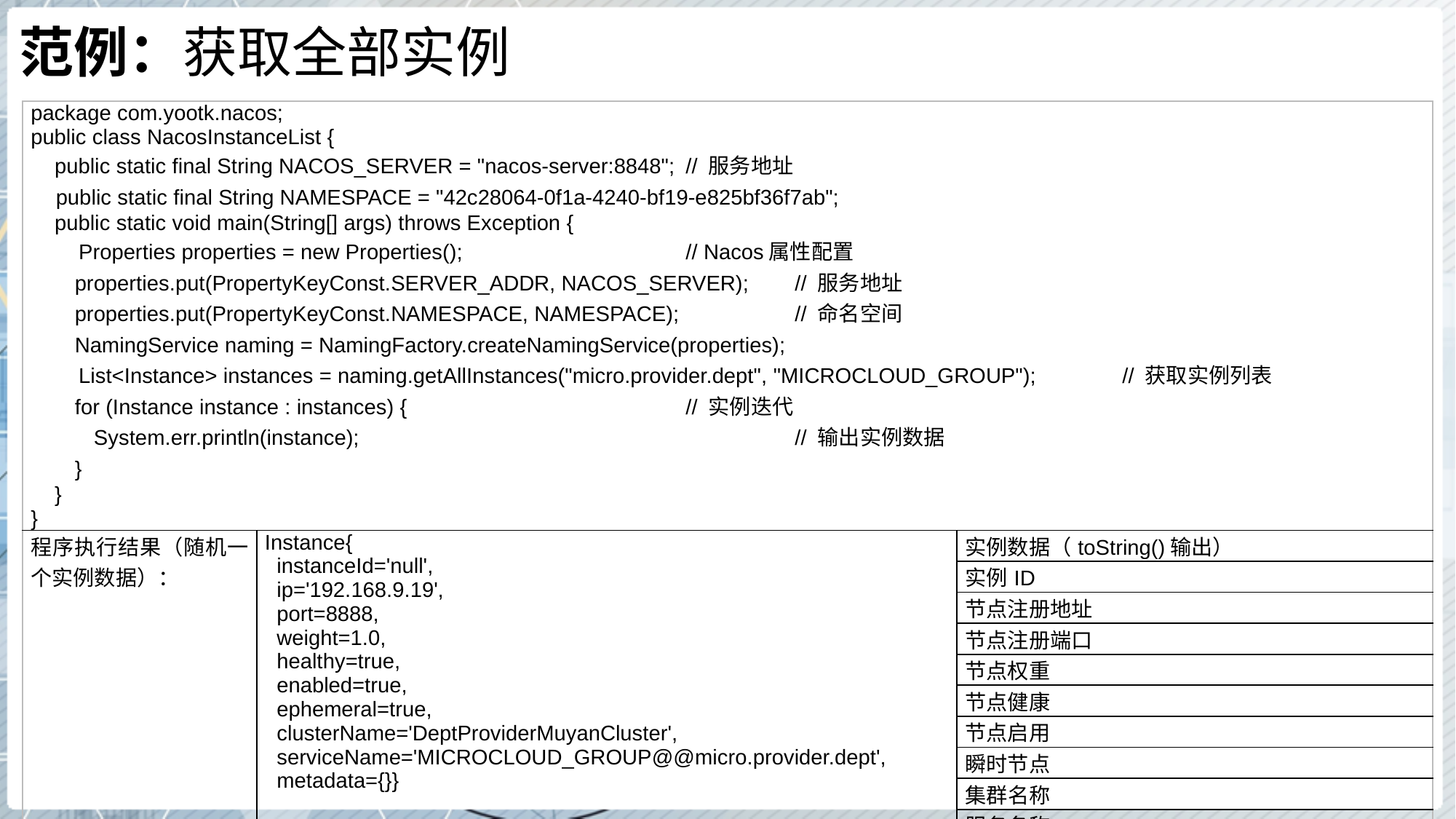

# 范例：获取全部实例
| package com.yootk.nacos; public class NacosInstanceList { public static final String NACOS\_SERVER = "nacos-server:8848"; // 服务地址 public static final String NAMESPACE = "42c28064-0f1a-4240-bf19-e825bf36f7ab"; public static void main(String[] args) throws Exception { Properties properties = new Properties(); // Nacos属性配置 properties.put(PropertyKeyConst.SERVER\_ADDR, NACOS\_SERVER); // 服务地址 properties.put(PropertyKeyConst.NAMESPACE, NAMESPACE); // 命名空间 NamingService naming = NamingFactory.createNamingService(properties); List<Instance> instances = naming.getAllInstances("micro.provider.dept", "MICROCLOUD\_GROUP"); // 获取实例列表 for (Instance instance : instances) { // 实例迭代 System.err.println(instance); // 输出实例数据 } } } |  |  |
| --- | --- | --- |
| 程序执行结果（随机一个实例数据）： | Instance{ instanceId='null', ip='192.168.9.19', port=8888, weight=1.0, healthy=true, enabled=true, ephemeral=true, clusterName='DeptProviderMuyanCluster', serviceName='MICROCLOUD\_GROUP@@micro.provider.dept', metadata={}} | 实例数据（toString()输出） |
|  |  | 实例ID |
|  |  | 节点注册地址 |
|  |  | 节点注册端口 |
|  |  | 节点权重 |
|  |  | 节点健康 |
|  |  | 节点启用 |
|  |  | 瞬时节点 |
|  |  | 集群名称 |
|  |  | 服务名称 |
|  |  | 实例元数据 |